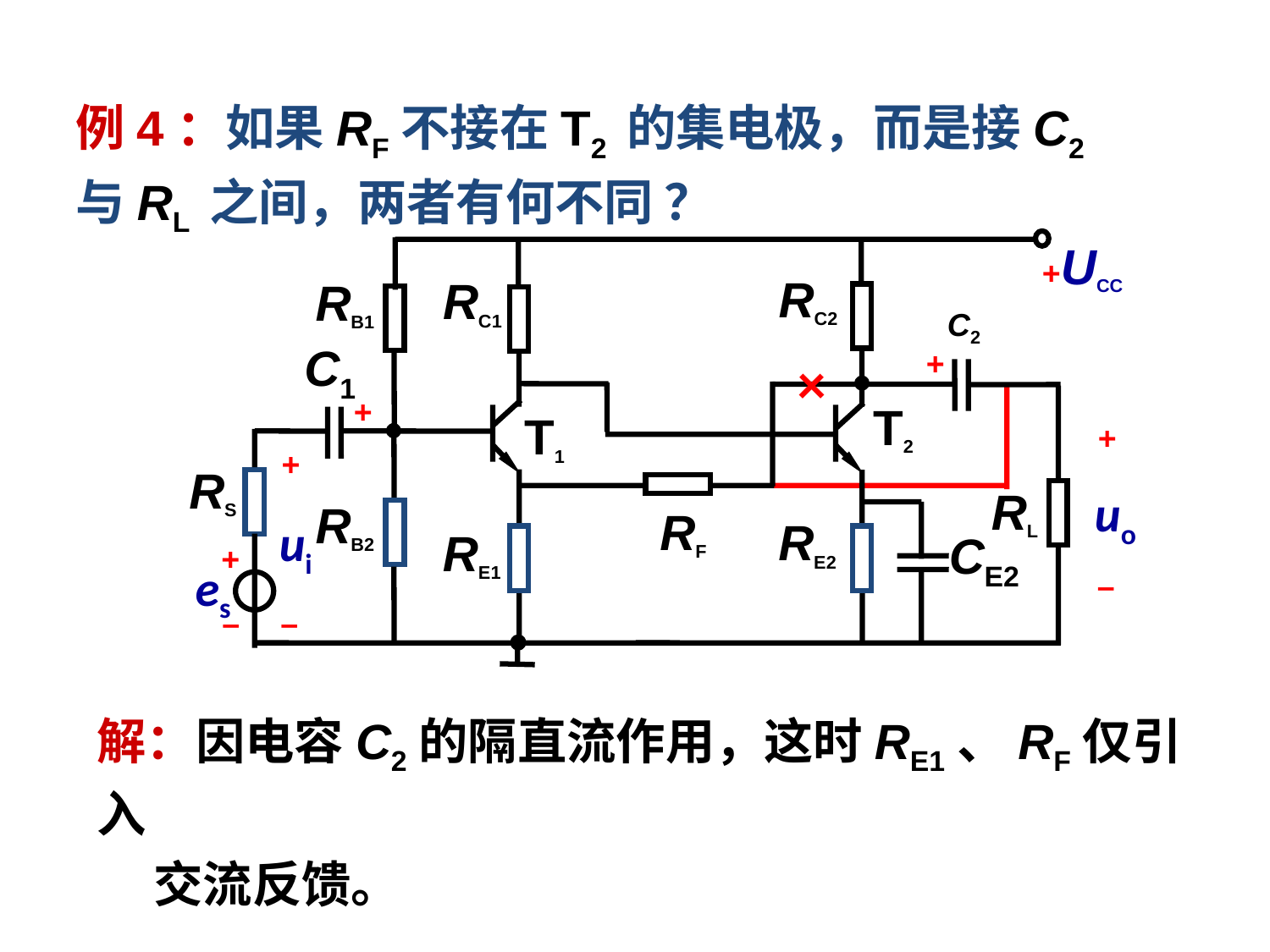

例4：如果RF不接在T2 的集电极，而是接C2与RL 之间，两者有何不同 ？
+UCC

RC2
RC1
RB1

C2
+
C1

+

T2

T1

+

+

RS

RL
uo

RB2
RF

ui
RE2
RE1
CE2

+

es
–

–
–

×

解：因电容C2的隔直流作用，这时RE1、RF仅引入
    交流反馈。